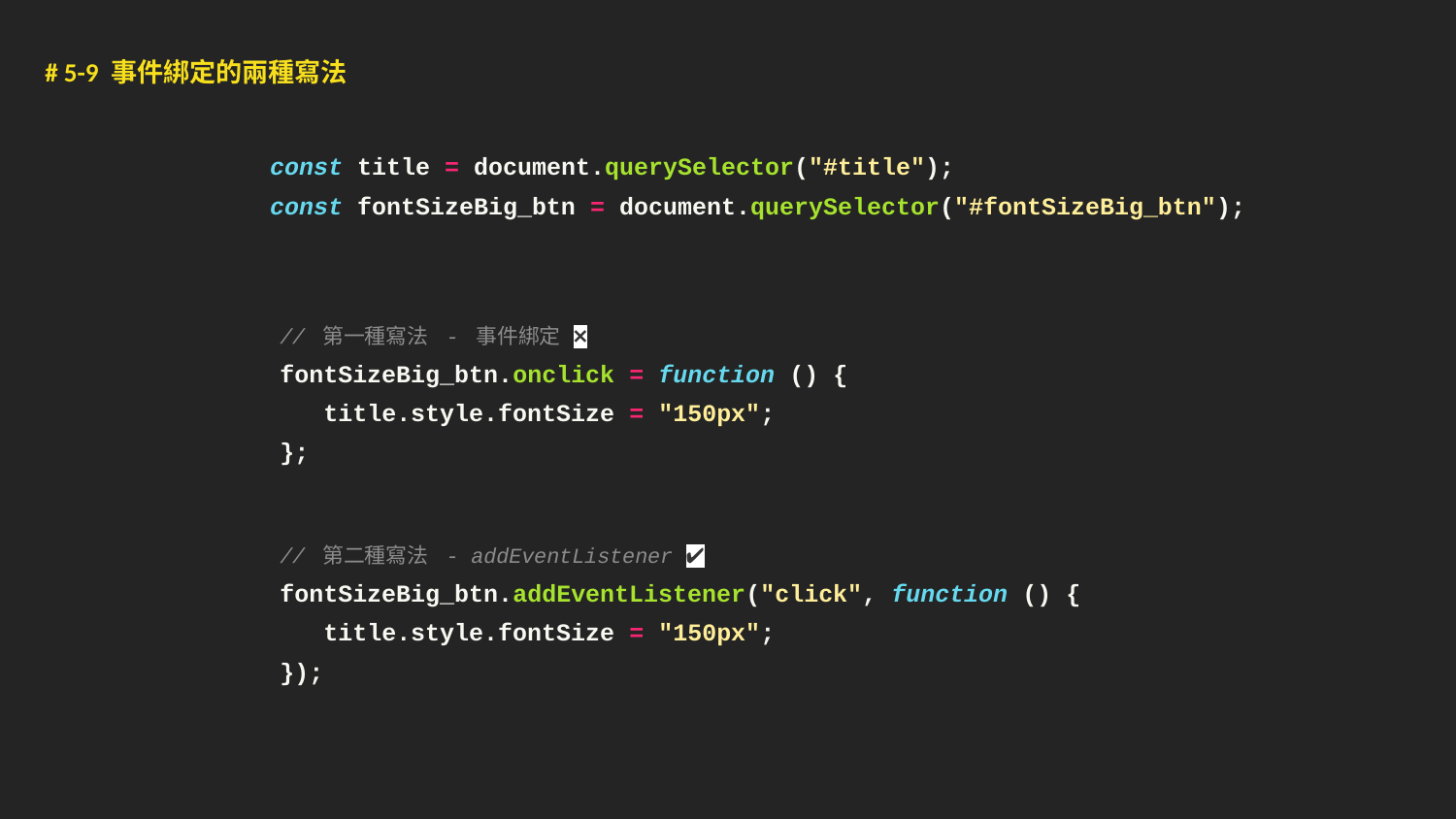

# 5-9 事件綁定的兩種寫法
const title = document.querySelector("#title");
const fontSizeBig_btn = document.querySelector("#fontSizeBig_btn");
// 第一種寫法 - 事件綁定 ❌
fontSizeBig_btn.onclick = function () {
   title.style.fontSize = "150px";
};
// 第二種寫法 - addEventListener ✔️
fontSizeBig_btn.addEventListener("click", function () {
   title.style.fontSize = "150px";
});